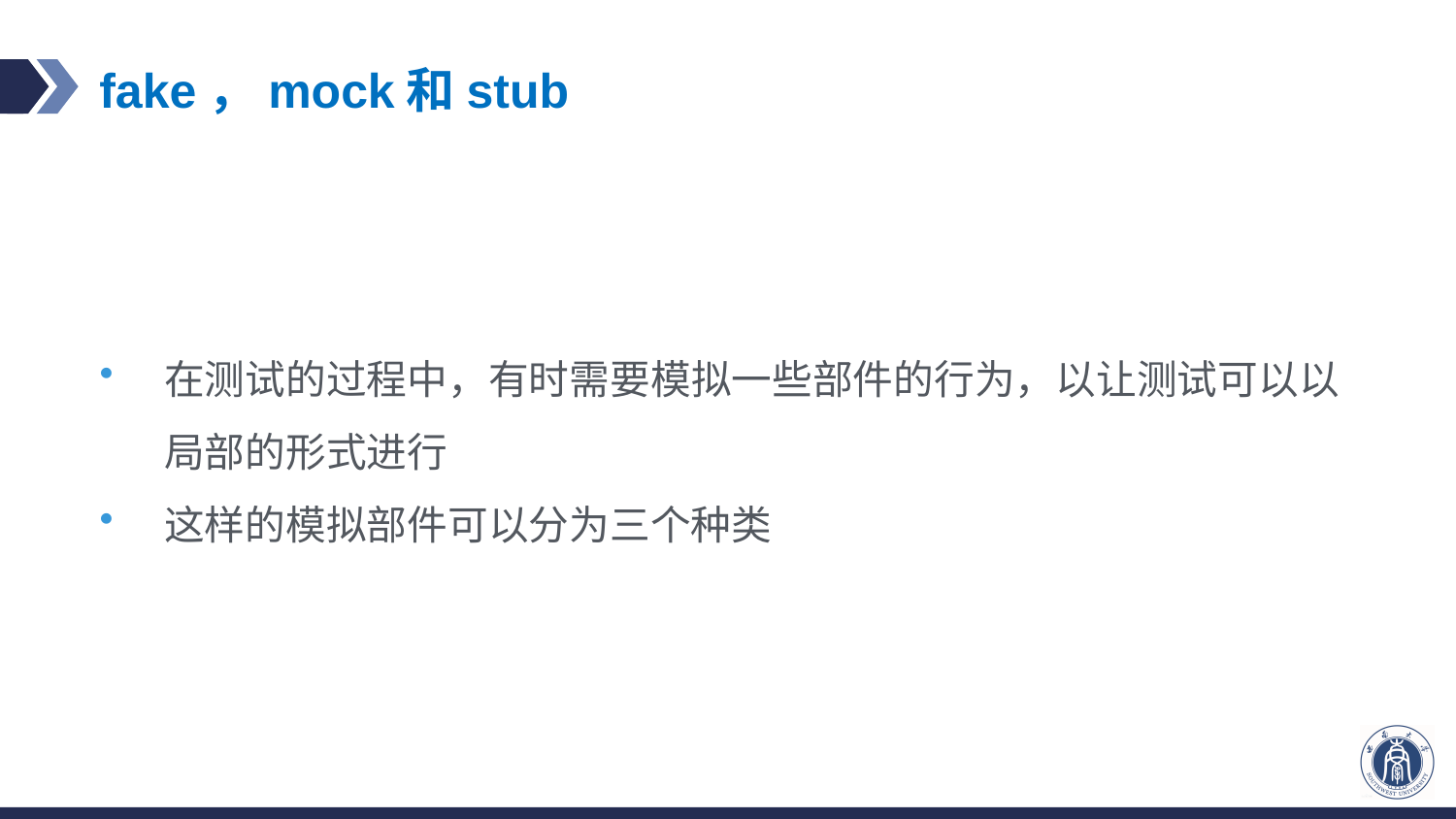

# fake，mock和stub
在测试的过程中，有时需要模拟一些部件的行为，以让测试可以以局部的形式进行
这样的模拟部件可以分为三个种类